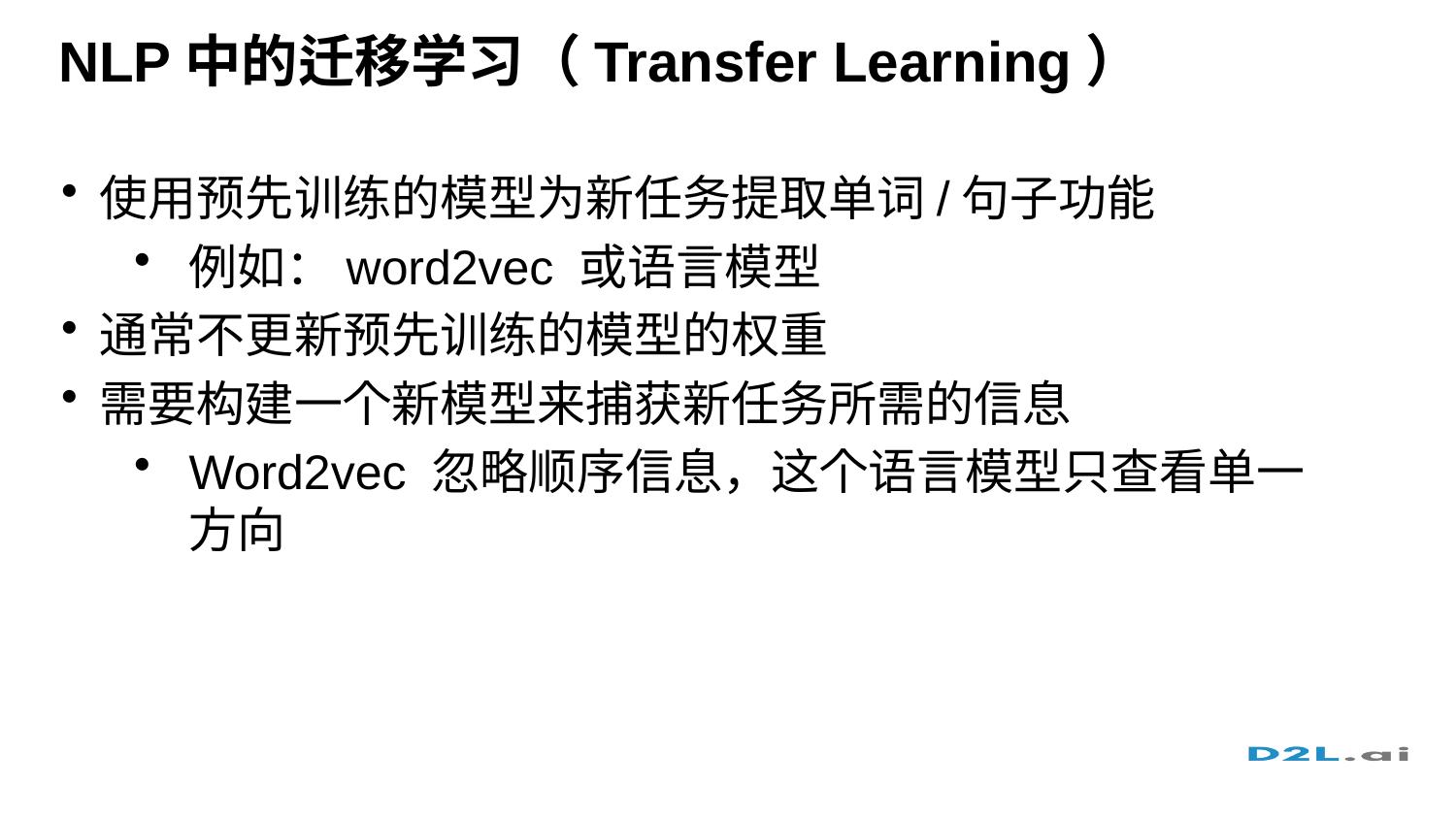

# NLP中的迁移学习（Transfer Learning）
使用预先训练的模型为新任务提取单词/句子功能
例如：word2vec 或语言模型
通常不更新预先训练的模型的权重
需要构建一个新模型来捕获新任务所需的信息
Word2vec 忽略顺序信息，这个语言模型只查看单一方向